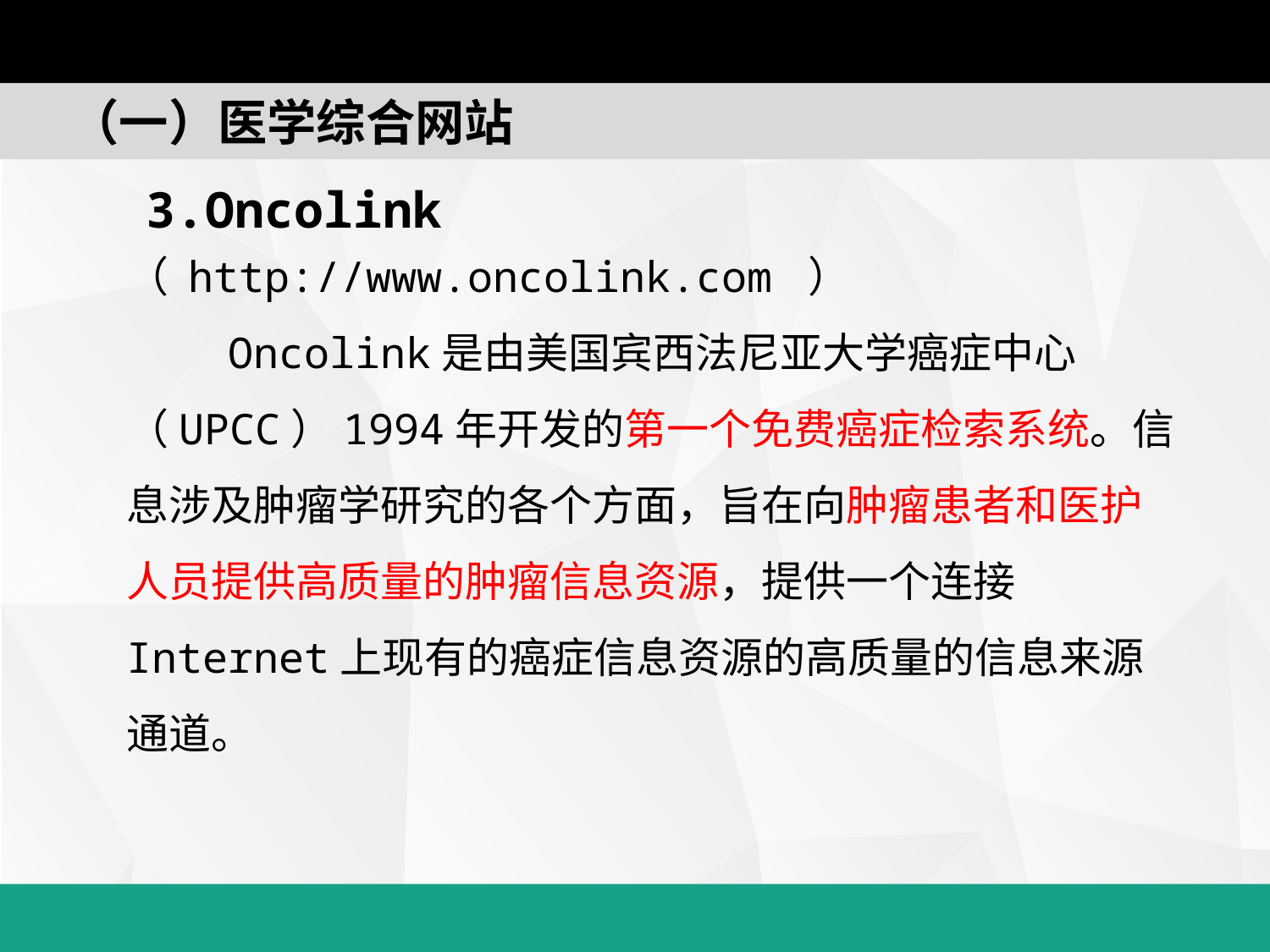

（一）医学综合网站
3.Oncolink
（ http://www.oncolink.com ）
    Oncolink是由美国宾西法尼亚大学癌症中心（UPCC）1994年开发的第一个免费癌症检索系统。信息涉及肿瘤学研究的各个方面，旨在向肿瘤患者和医护人员提供高质量的肿瘤信息资源，提供一个连接Internet上现有的癌症信息资源的高质量的信息来源通道。